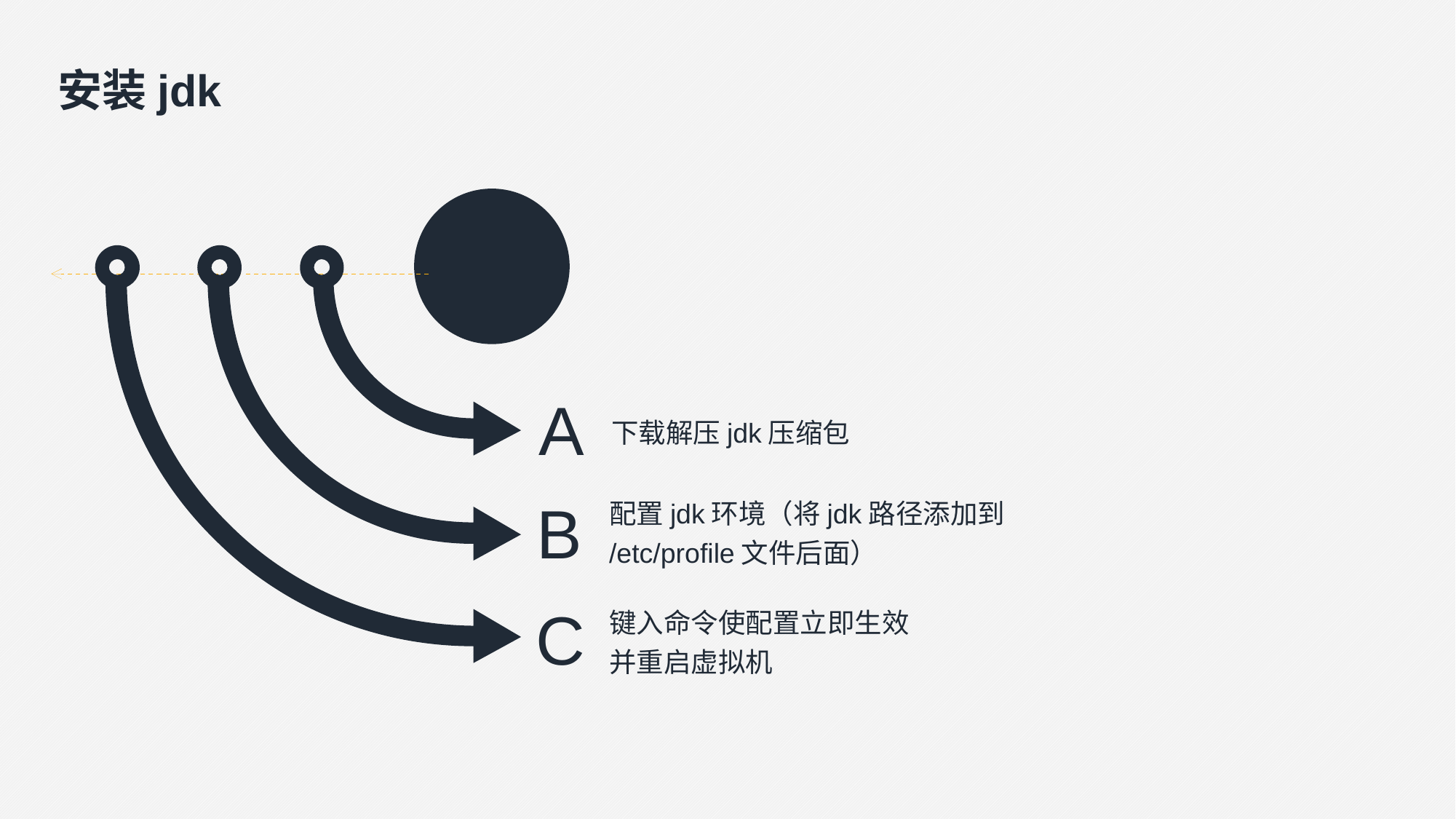

安装jdk

A
下载解压jdk压缩包
B
配置jdk环境（将jdk路径添加到 /etc/profile文件后面）
C
键入命令使配置立即生效
并重启虚拟机